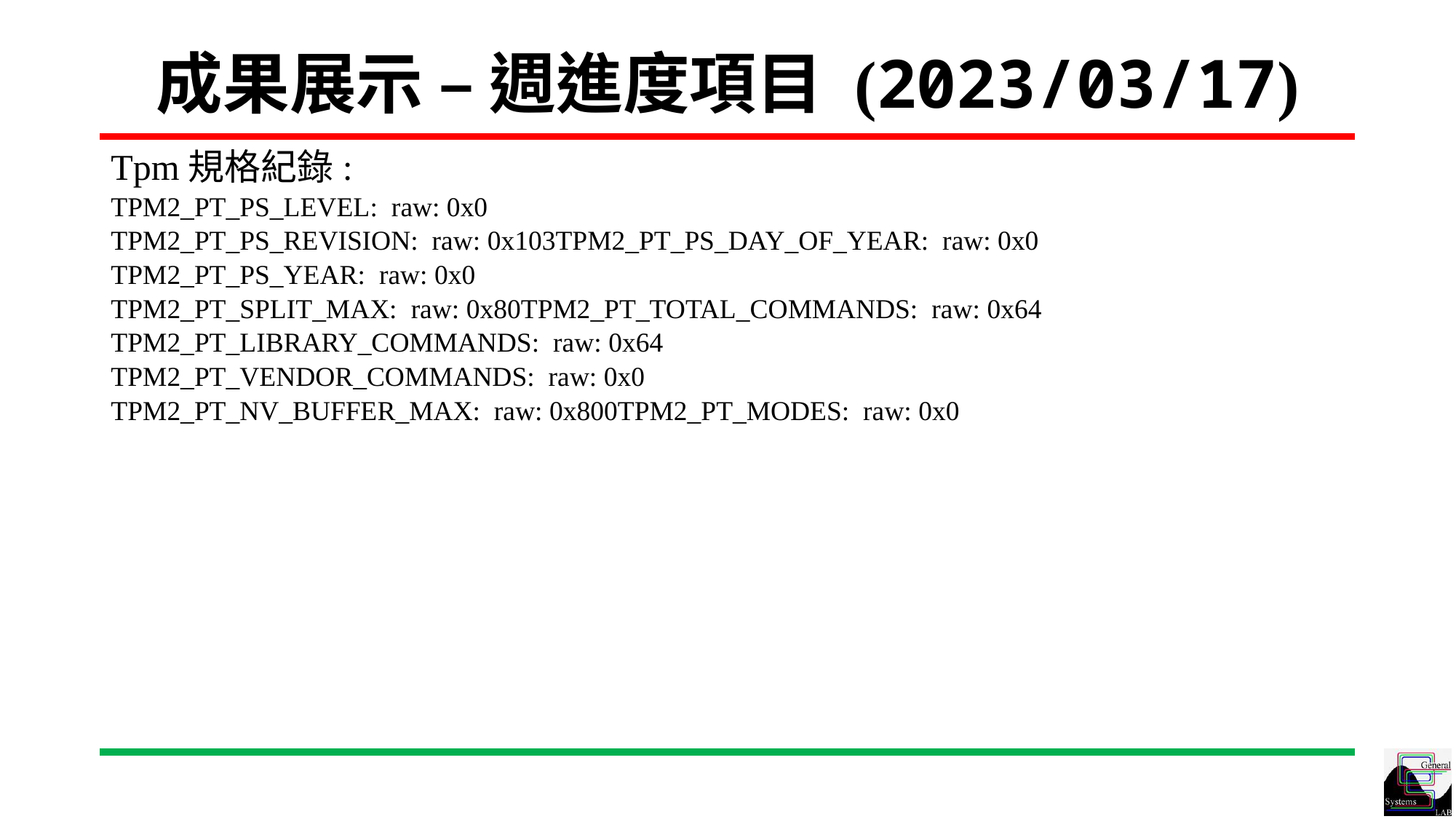

# 成果展示 – 週進度項目 (2023/03/17)
Tpm規格紀錄:
TPM2_PT_PS_LEVEL:  raw: 0x0
TPM2_PT_PS_REVISION:  raw: 0x103TPM2_PT_PS_DAY_OF_YEAR:  raw: 0x0
TPM2_PT_PS_YEAR:  raw: 0x0
TPM2_PT_SPLIT_MAX:  raw: 0x80TPM2_PT_TOTAL_COMMANDS:  raw: 0x64
TPM2_PT_LIBRARY_COMMANDS:  raw: 0x64
TPM2_PT_VENDOR_COMMANDS:  raw: 0x0
TPM2_PT_NV_BUFFER_MAX:  raw: 0x800TPM2_PT_MODES:  raw: 0x0